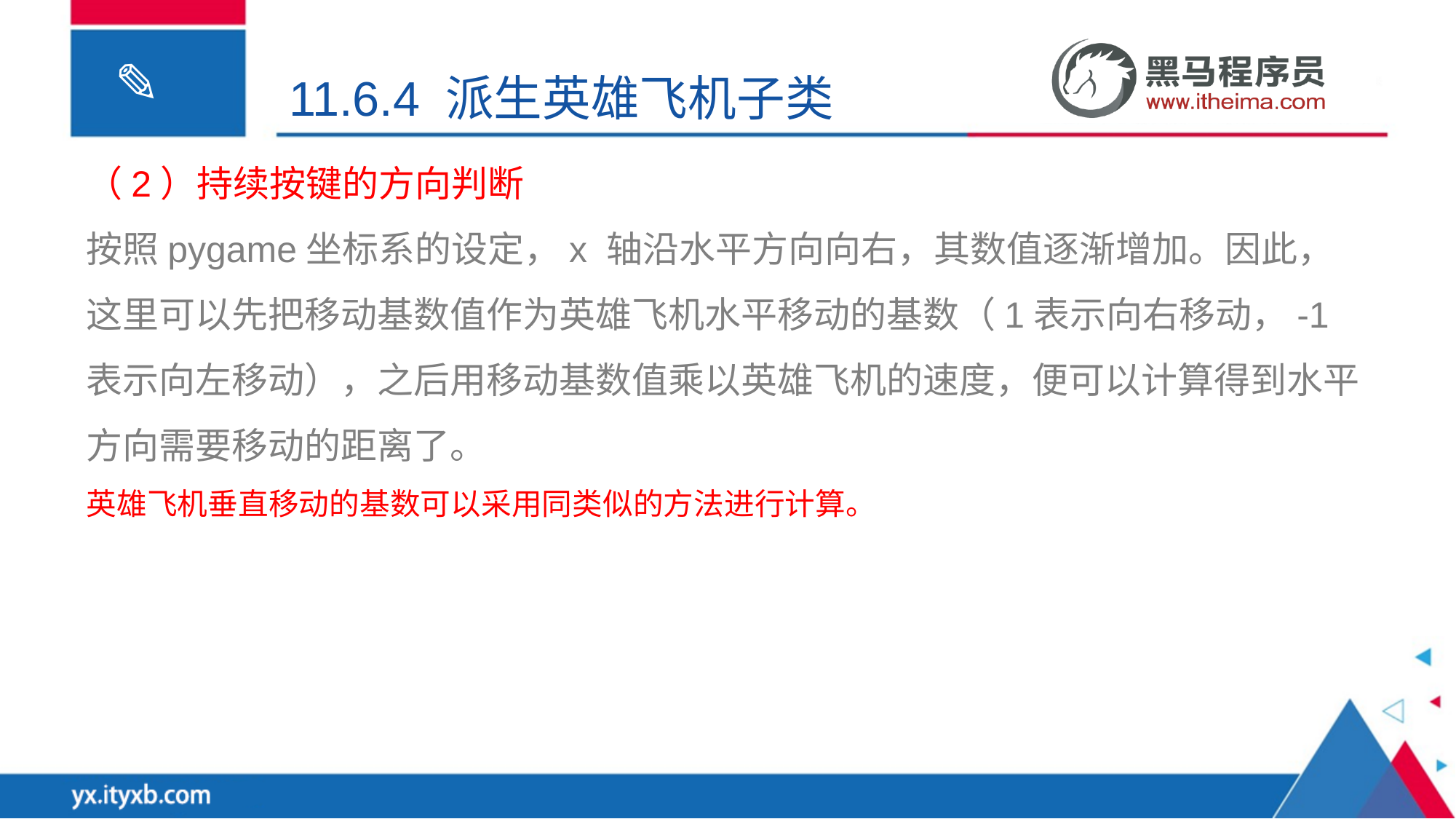

11.6.4 派生英雄飞机子类
（2）持续按键的方向判断
按照pygame坐标系的设定，x 轴沿水平方向向右，其数值逐渐增加。因此，这里可以先把移动基数值作为英雄飞机水平移动的基数（1表示向右移动，-1表示向左移动），之后用移动基数值乘以英雄飞机的速度，便可以计算得到水平方向需要移动的距离了。
英雄飞机垂直移动的基数可以采用同类似的方法进行计算。